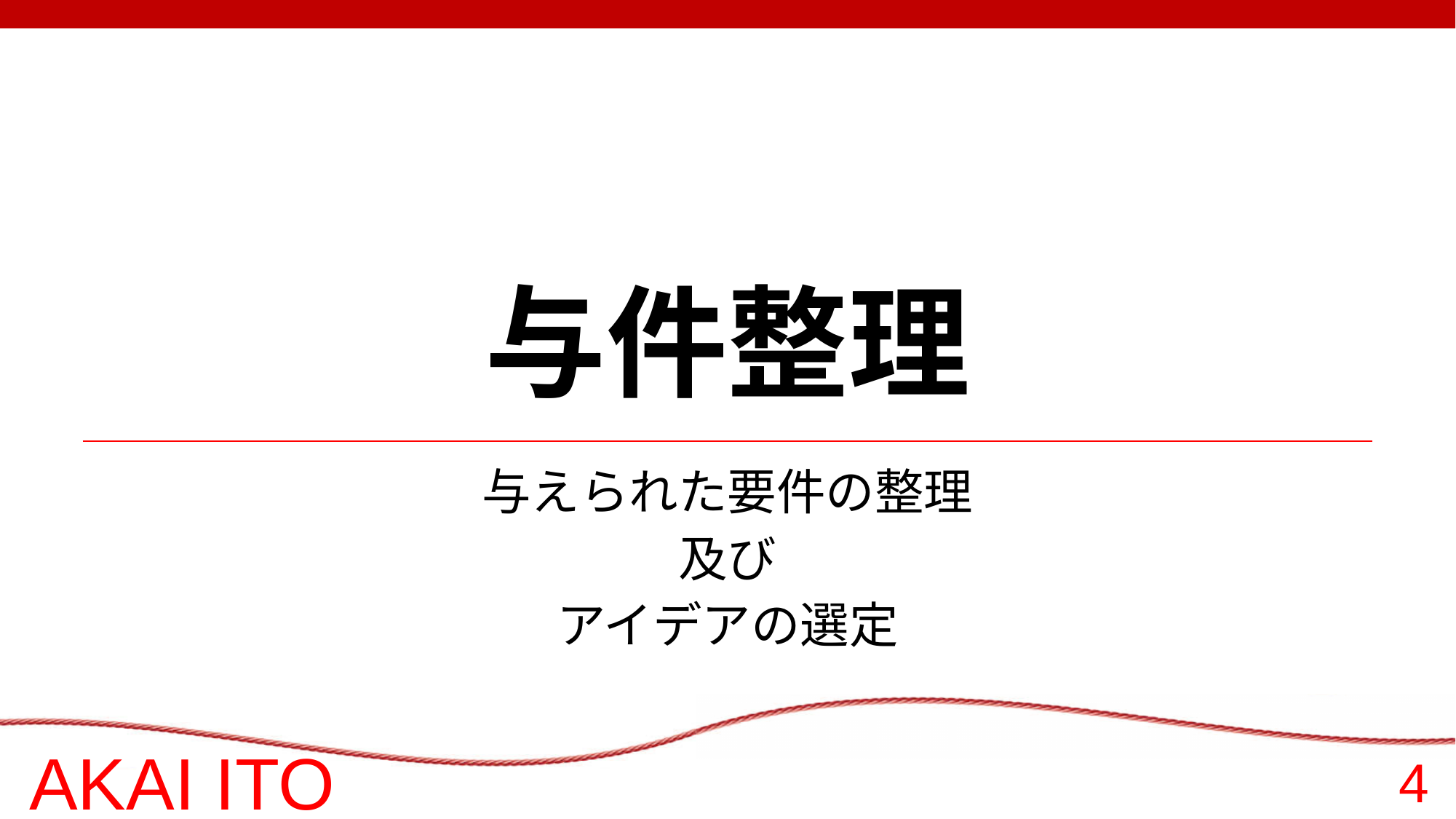

# 与件整理
与えられた要件の整理
及び
アイデアの選定
AKAI ITO
4